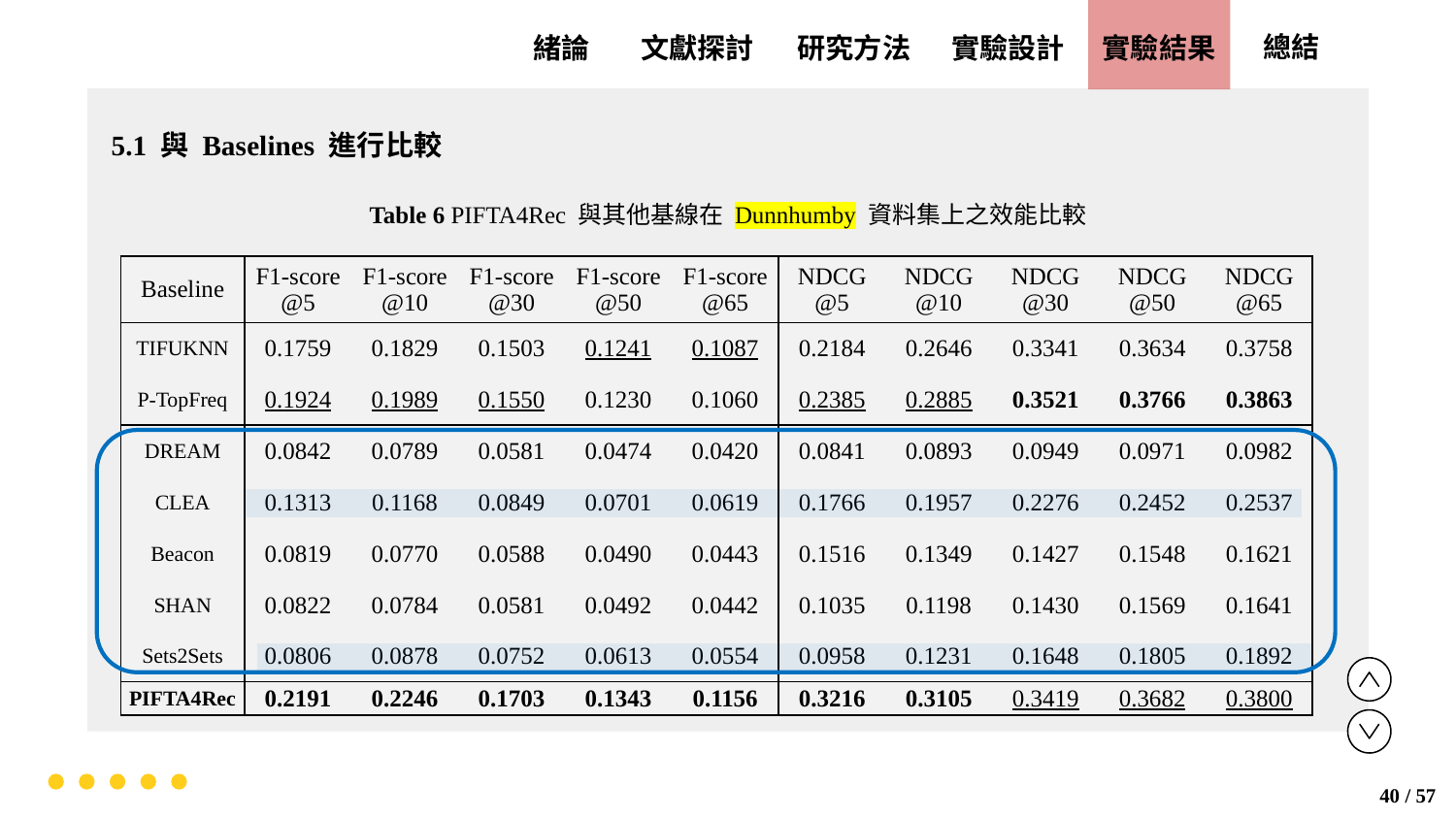

實驗設計
實驗結果
文獻探討
總結
緒論
研究方法
5.1 與 Baselines 進行比較
Table 6 PIFTA4Rec 與其他基線在 Dunnhumby 資料集上之效能比較
| Baseline | F1-score @5 | F1-score @10 | F1-score @30 | F1-score @50 | F1-score @65 | NDCG @5 | NDCG @10 | NDCG @30 | NDCG @50 | NDCG @65 |
| --- | --- | --- | --- | --- | --- | --- | --- | --- | --- | --- |
| TIFUKNN | 0.1759 | 0.1829 | 0.1503 | 0.1241 | 0.1087 | 0.2184 | 0.2646 | 0.3341 | 0.3634 | 0.3758 |
| P-TopFreq | 0.1924 | 0.1989 | 0.1550 | 0.1230 | 0.1060 | 0.2385 | 0.2885 | 0.3521 | 0.3766 | 0.3863 |
| DREAM | 0.0842 | 0.0789 | 0.0581 | 0.0474 | 0.0420 | 0.0841 | 0.0893 | 0.0949 | 0.0971 | 0.0982 |
| CLEA | 0.1313 | 0.1168 | 0.0849 | 0.0701 | 0.0619 | 0.1766 | 0.1957 | 0.2276 | 0.2452 | 0.2537 |
| Beacon | 0.0819 | 0.0770 | 0.0588 | 0.0490 | 0.0443 | 0.1516 | 0.1349 | 0.1427 | 0.1548 | 0.1621 |
| SHAN | 0.0822 | 0.0784 | 0.0581 | 0.0492 | 0.0442 | 0.1035 | 0.1198 | 0.1430 | 0.1569 | 0.1641 |
| Sets2Sets | 0.0806 | 0.0878 | 0.0752 | 0.0613 | 0.0554 | 0.0958 | 0.1231 | 0.1648 | 0.1805 | 0.1892 |
| PIFTA4Rec | 0.2191 | 0.2246 | 0.1703 | 0.1343 | 0.1156 | 0.3216 | 0.3105 | 0.3419 | 0.3682 | 0.3800 |

40 / 57